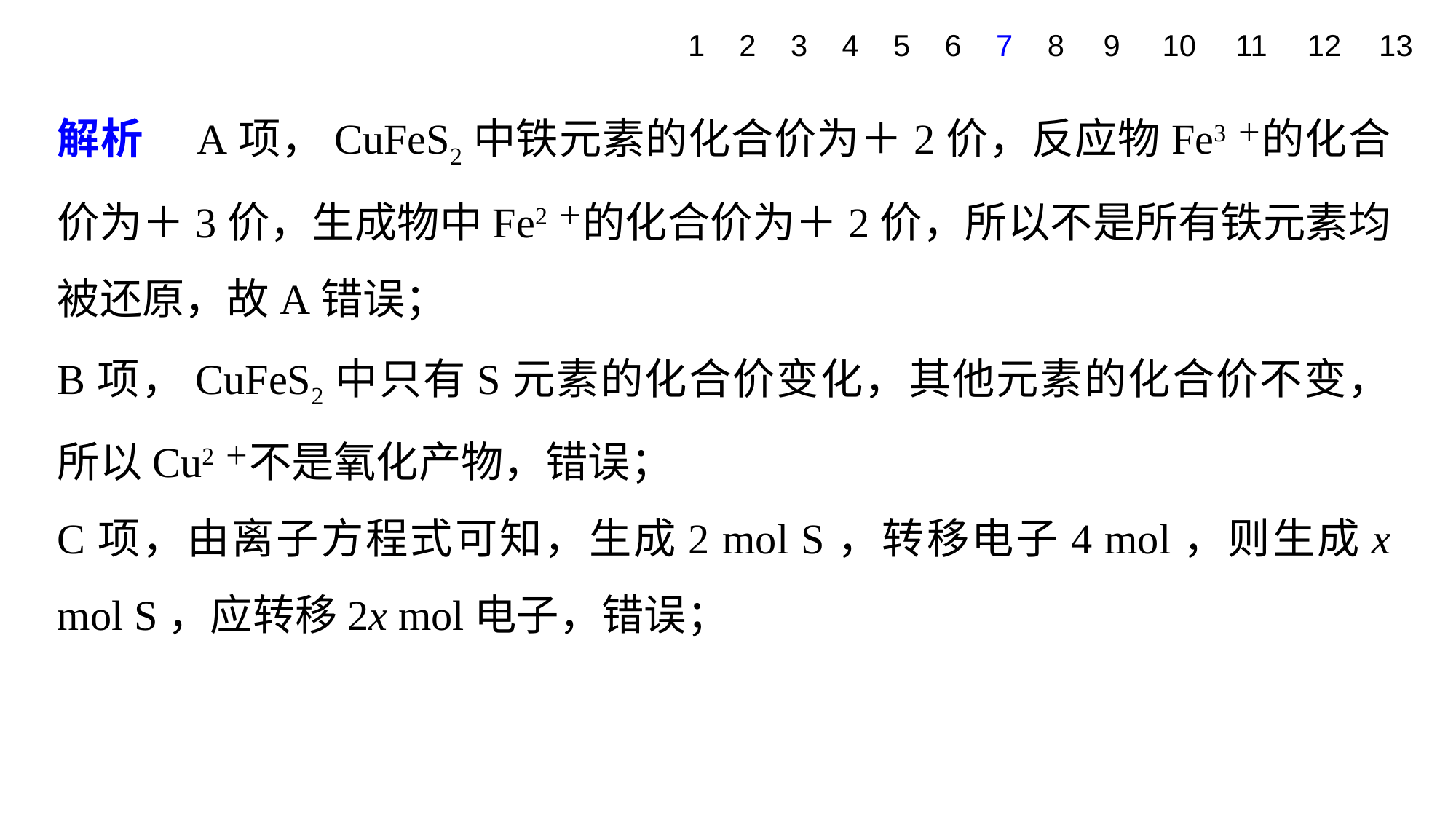

1
2
3
4
5
6
7
8
9
10
11
12
13
解析　A项，CuFeS2中铁元素的化合价为＋2价，反应物Fe3＋的化合价为＋3价，生成物中Fe2＋的化合价为＋2价，所以不是所有铁元素均被还原，故A错误；
B项，CuFeS2中只有S元素的化合价变化，其他元素的化合价不变，所以Cu2＋不是氧化产物，错误；
C项，由离子方程式可知，生成2 mol S，转移电子4 mol，则生成x mol S，应转移2x mol电子，错误；